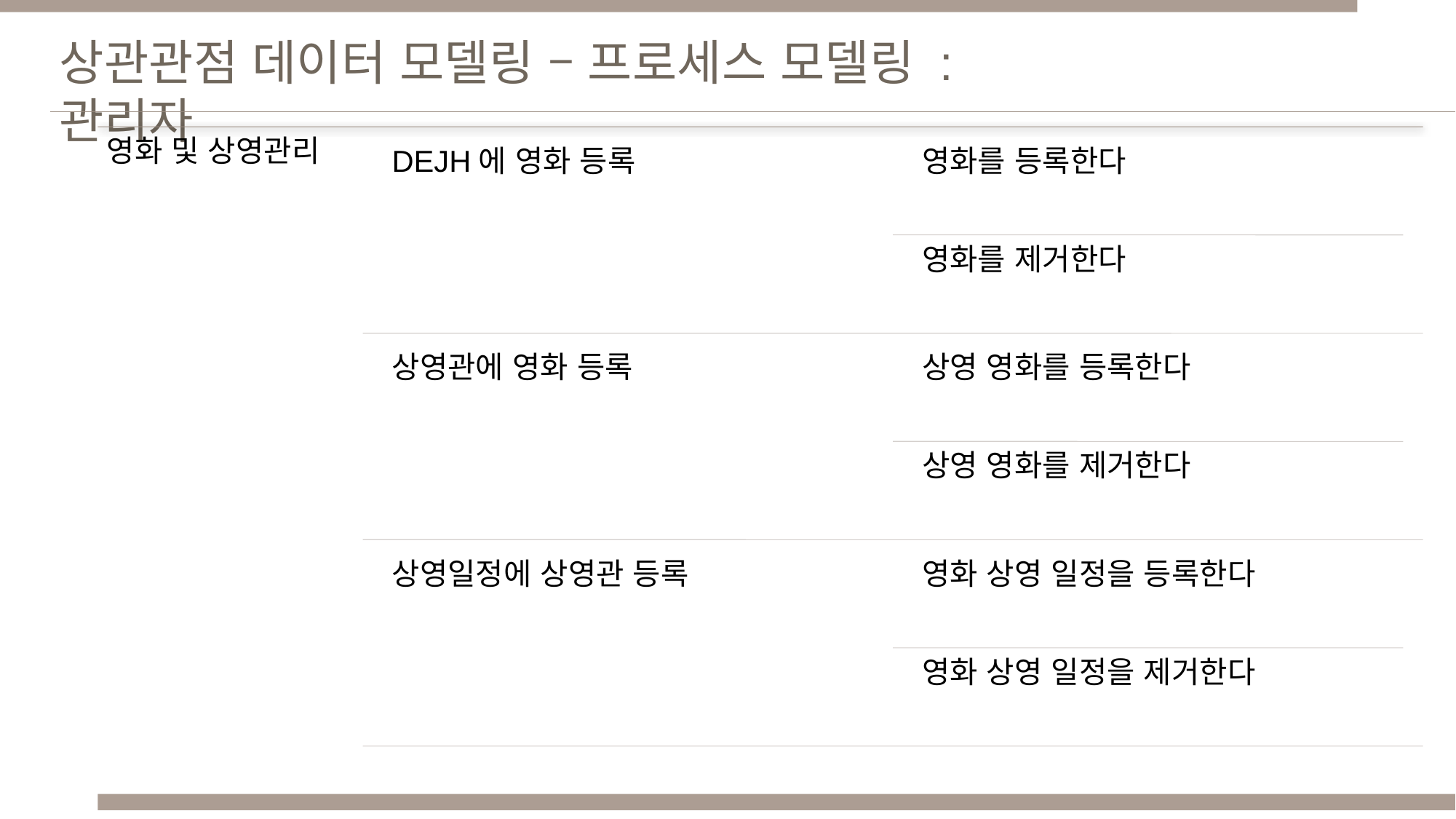

상관관점 데이터 모델링 – 프로세스 모델링 : 관리자
영화 및 상영관리
DEJH에 영화 등록
영화를 등록한다
영화를 제거한다
상영관에 영화 등록
상영 영화를 등록한다
상영 영화를 제거한다
상영일정에 상영관 등록
영화 상영 일정을 등록한다
영화 상영 일정을 제거한다